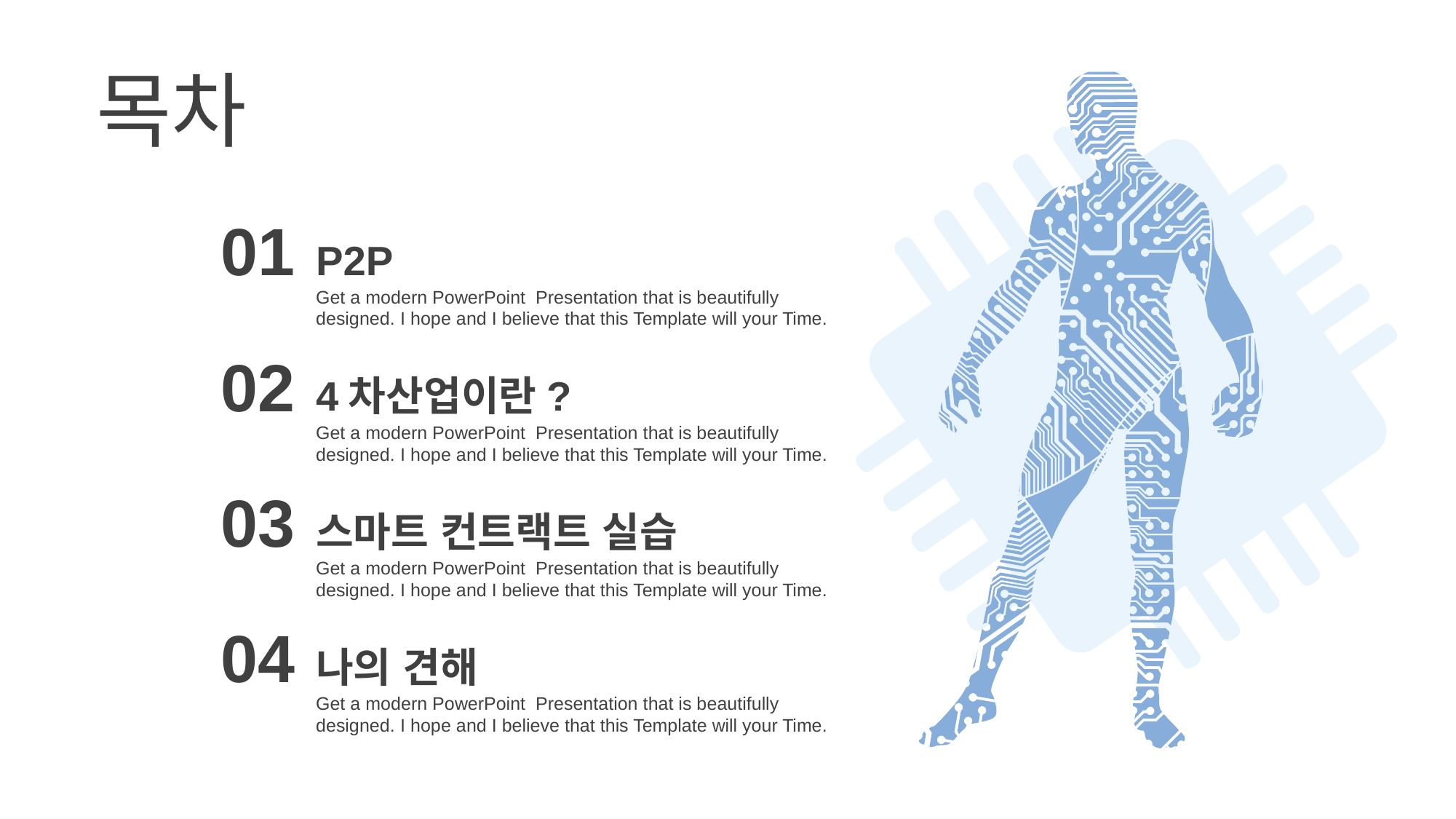

목차

01
P2P
Get a modern PowerPoint  Presentation that is beautifully designed. I hope and I believe that this Template will your Time.
02
4차산업이란?
Get a modern PowerPoint  Presentation that is beautifully designed. I hope and I believe that this Template will your Time.
03
스마트 컨트랙트 실습
Get a modern PowerPoint  Presentation that is beautifully designed. I hope and I believe that this Template will your Time.
04
나의 견해
Get a modern PowerPoint  Presentation that is beautifully designed. I hope and I believe that this Template will your Time.